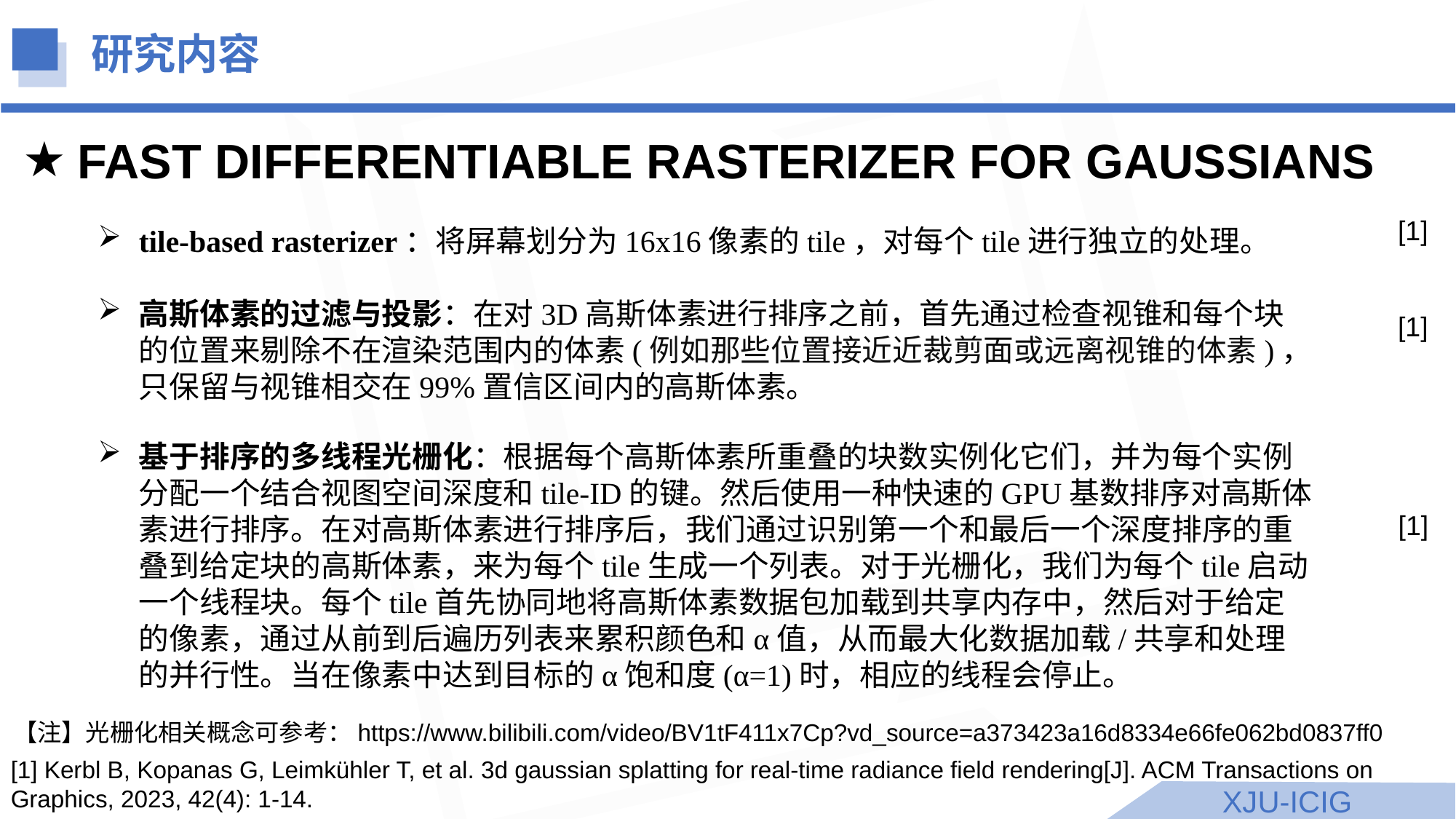

研究内容

FAST DIFFERENTIABLE RASTERIZER FOR GAUSSIANS
[1]
tile-based rasterizer：将屏幕划分为16x16像素的tile，对每个tile进行独立的处理。
高斯体素的过滤与投影：在对3D高斯体素进行排序之前，首先通过检查视锥和每个块的位置来剔除不在渲染范围内的体素(例如那些位置接近近裁剪面或远离视锥的体素)，只保留与视锥相交在99%置信区间内的高斯体素。
[1]
基于排序的多线程光栅化：根据每个高斯体素所重叠的块数实例化它们，并为每个实例分配一个结合视图空间深度和tile-ID的键。然后使用一种快速的GPU基数排序对高斯体素进行排序。在对高斯体素进行排序后，我们通过识别第一个和最后一个深度排序的重叠到给定块的高斯体素，来为每个tile生成一个列表。对于光栅化，我们为每个tile启动一个线程块。每个tile首先协同地将高斯体素数据包加载到共享内存中，然后对于给定的像素，通过从前到后遍历列表来累积颜色和α值，从而最大化数据加载/共享和处理的并行性。当在像素中达到目标的α饱和度(α=1)时，相应的线程会停止。
[1]
【注】光栅化相关概念可参考：https://www.bilibili.com/video/BV1tF411x7Cp?vd_source=a373423a16d8334e66fe062bd0837ff0
[1] Kerbl B, Kopanas G, Leimkühler T, et al. 3d gaussian splatting for real-time radiance field rendering[J]. ACM Transactions on Graphics, 2023, 42(4): 1-14.
XJU-ICIG